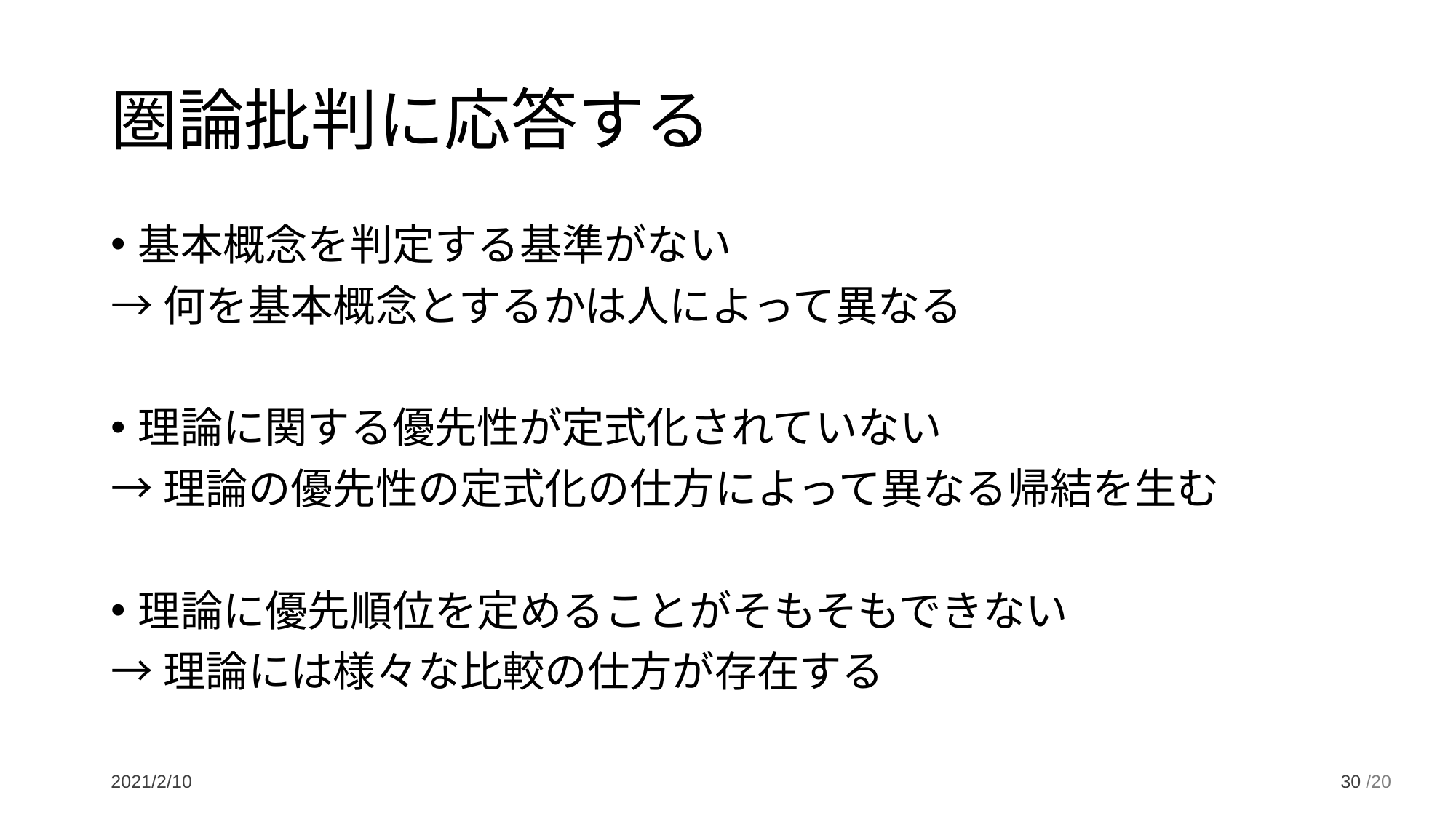

# 圏論批判に応答する
基本概念を判定する基準がない
→何を基本概念とするかは人によって異なる

理論に関する優先性が定式化されていない
→理論の優先性の定式化の仕方によって異なる帰結を生む

理論に優先順位を定めることがそもそもできない
→理論には様々な比較の仕方が存在する

2021/2/10
30